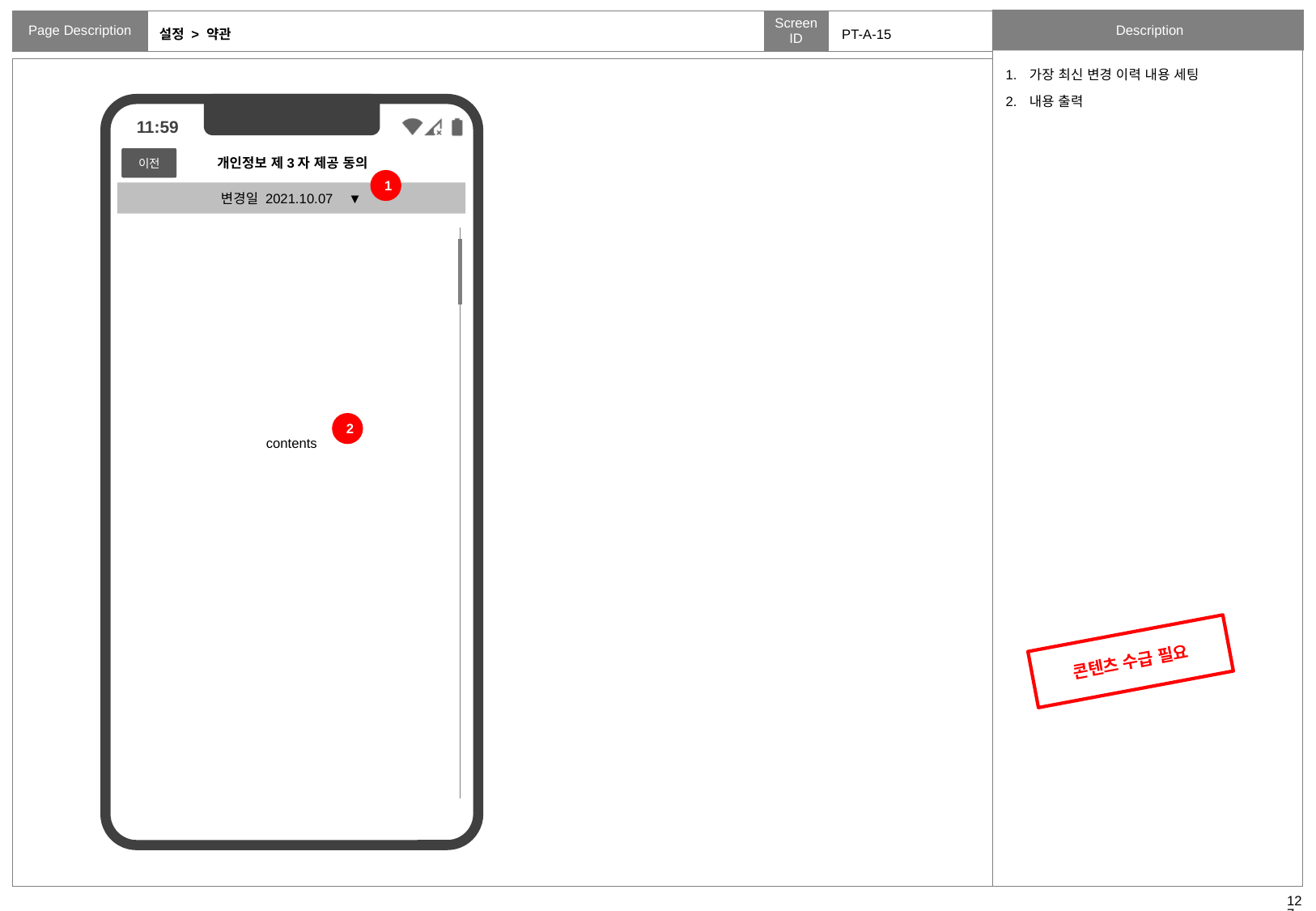

# 설정 > 약관
PT-A-15
가장 최신 변경 이력 내용 세팅
내용 출력
이전
개인정보 제3자 제공 동의
1
변경일 2021.10.07    ▼
2
contents
콘텐츠 수급 필요